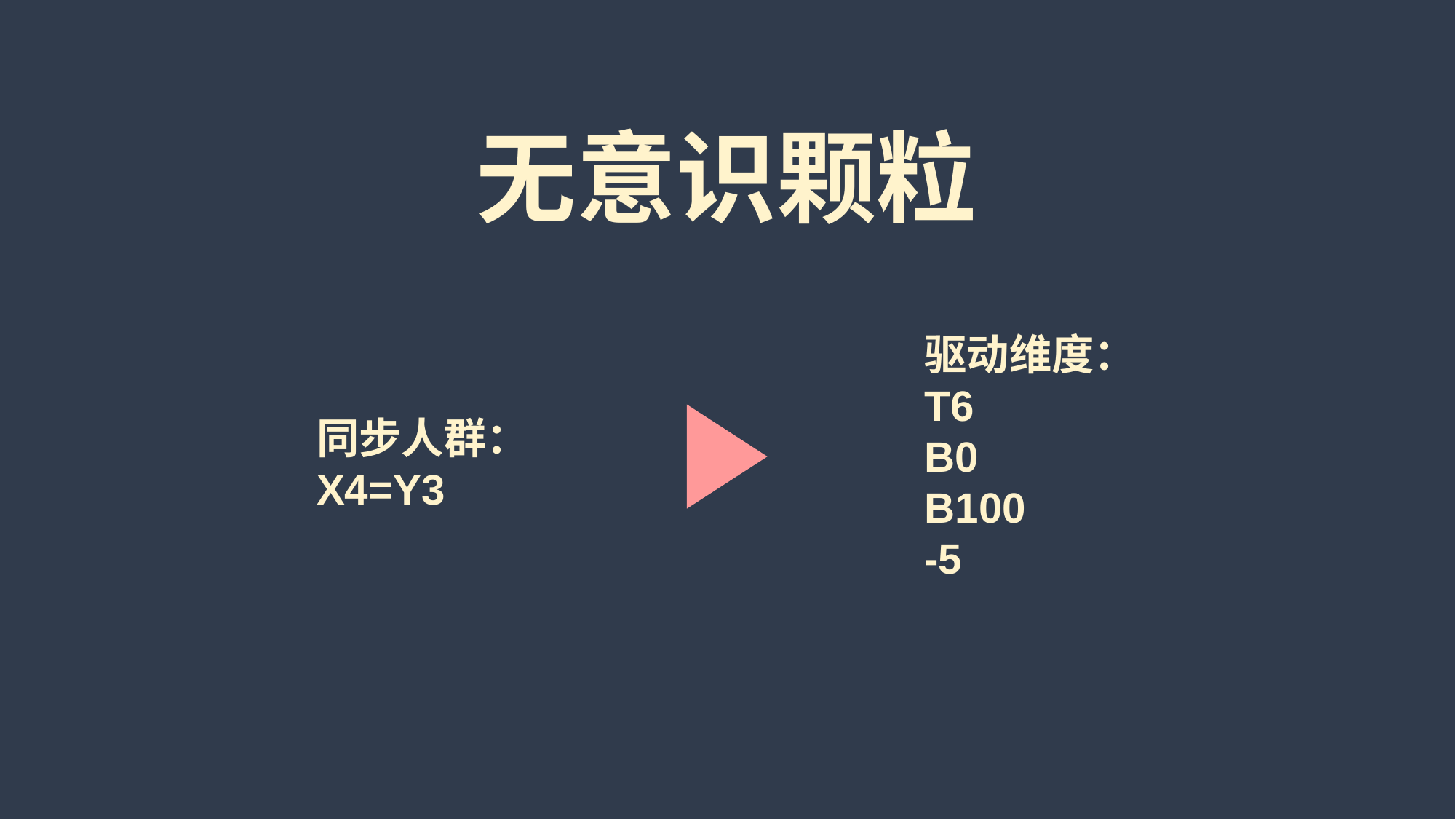

无意识颗粒
驱动维度：
T6
B0
B100
-5
同步人群：
X4=Y3